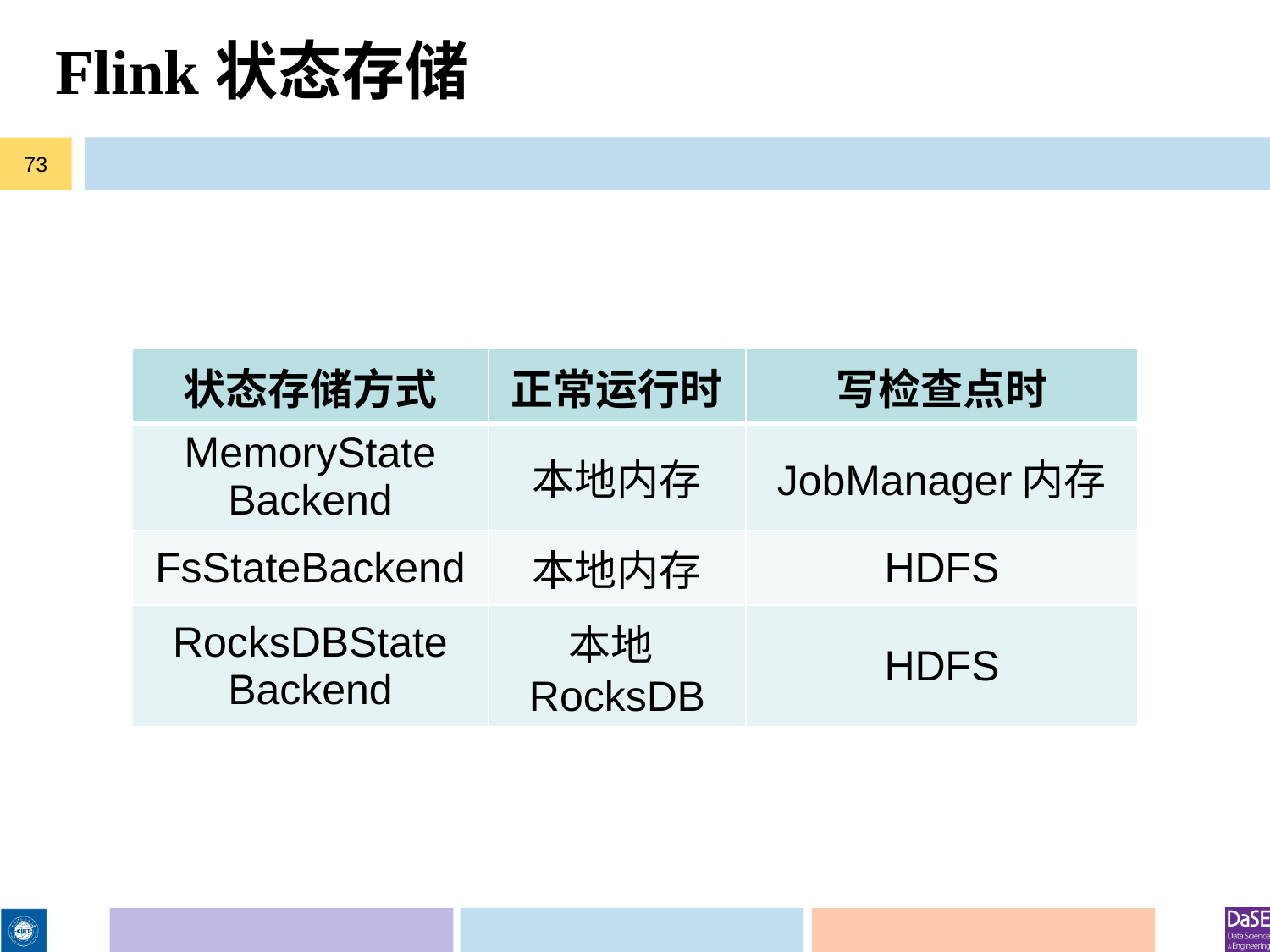

# Flink状态存储
73

| 状态存储方式 | 正常运行时 | 写检查点时 |
| --- | --- | --- |
| MemoryState Backend | 本地内存 | JobManager内存 |
| FsStateBackend | 本地内存 | HDFS |
| RocksDBState Backend | 本地RocksDB | HDFS |